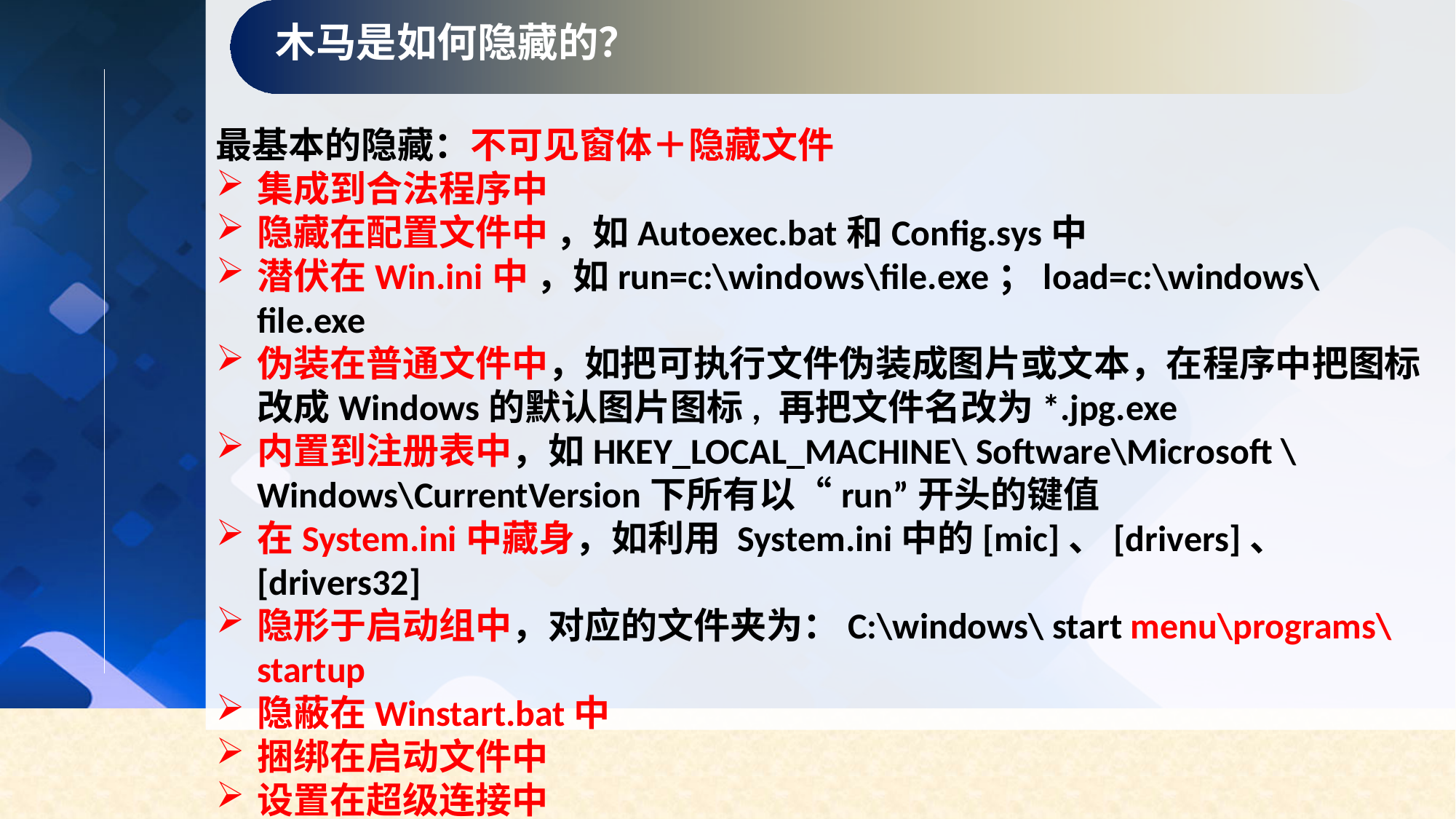

木马是如何隐藏的？
最基本的隐藏：不可见窗体＋隐藏文件
集成到合法程序中
隐藏在配置文件中 ，如Autoexec.bat和Config.sys中
潜伏在Win.ini中 ，如run=c:\windows\file.exe；load=c:\windows\file.exe
伪装在普通文件中，如把可执行文件伪装成图片或文本，在程序中把图标改成Windows的默认图片图标, 再把文件名改为*.jpg.exe
内置到注册表中，如HKEY_LOCAL_MACHINE\ Software\Microsoft \Windows\CurrentVersion下所有以“run”开头的键值
在System.ini中藏身，如利用 System.ini中的[mic]、[drivers]、[drivers32]
隐形于启动组中，对应的文件夹为：C:\windows\ start menu\programs\startup
隐蔽在Winstart.bat中
捆绑在启动文件中
设置在超级连接中
注册为系统的“服务”程序